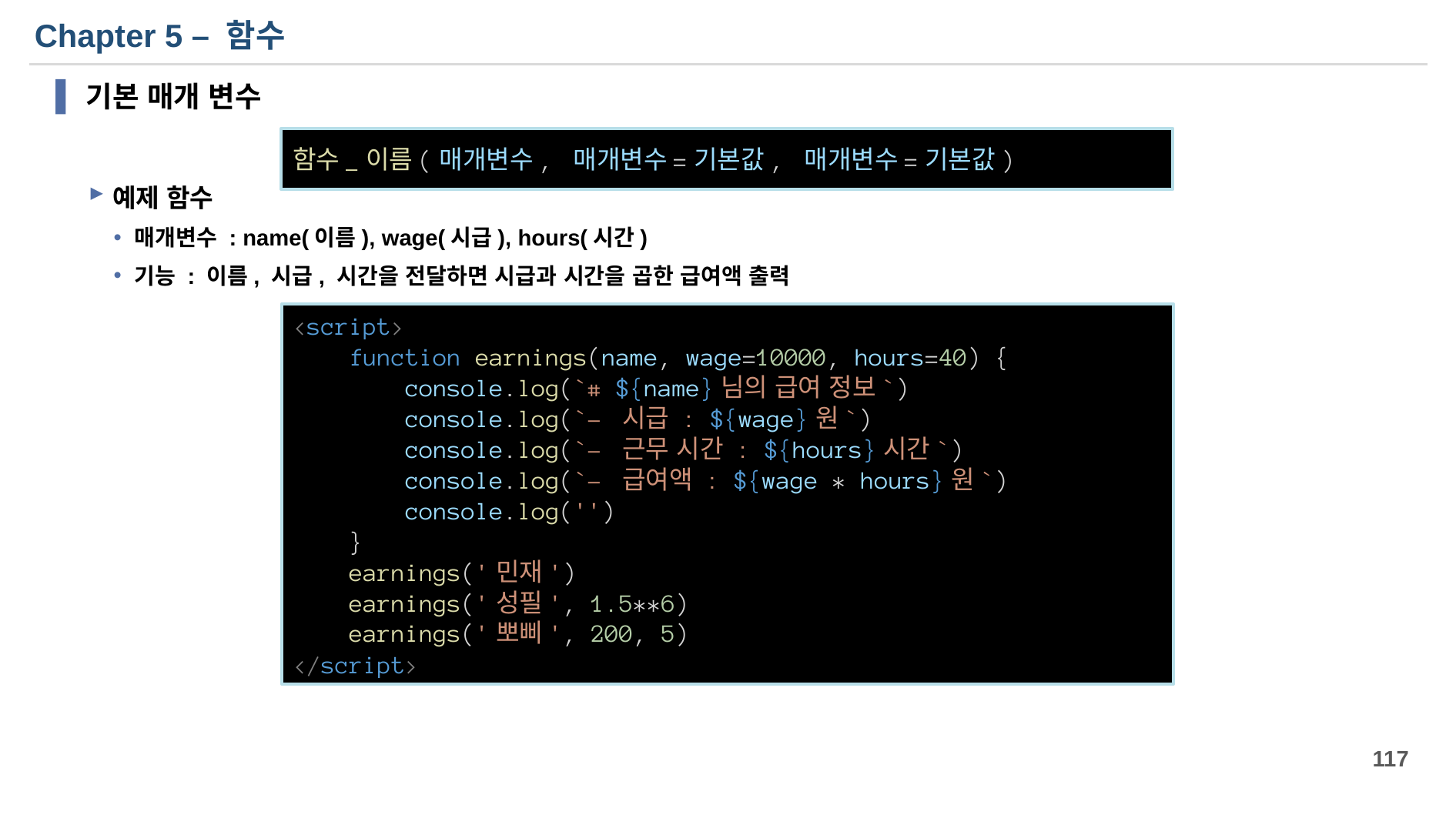

# Chapter 5 – 함수
기본 매개 변수

예제 함수
매개변수 : name(이름), wage(시급), hours(시간)
기능 : 이름, 시급, 시간을 전달하면 시급과 시간을 곱한 급여액 출력

함수_이름(매개변수, 매개변수=기본값, 매개변수=기본값)
<script>
    function earnings(name, wage=10000, hours=40) {
        console.log(`# ${name}님의 급여 정보`)
        console.log(`- 시급 : ${wage}원`)
        console.log(`- 근무 시간 : ${hours}시간`)
        console.log(`- 급여액 : ${wage * hours}원`)
        console.log('')
    }
    earnings('민재')
    earnings('성필', 1.5**6)
    earnings('뽀삐', 200, 5)
</script>
117